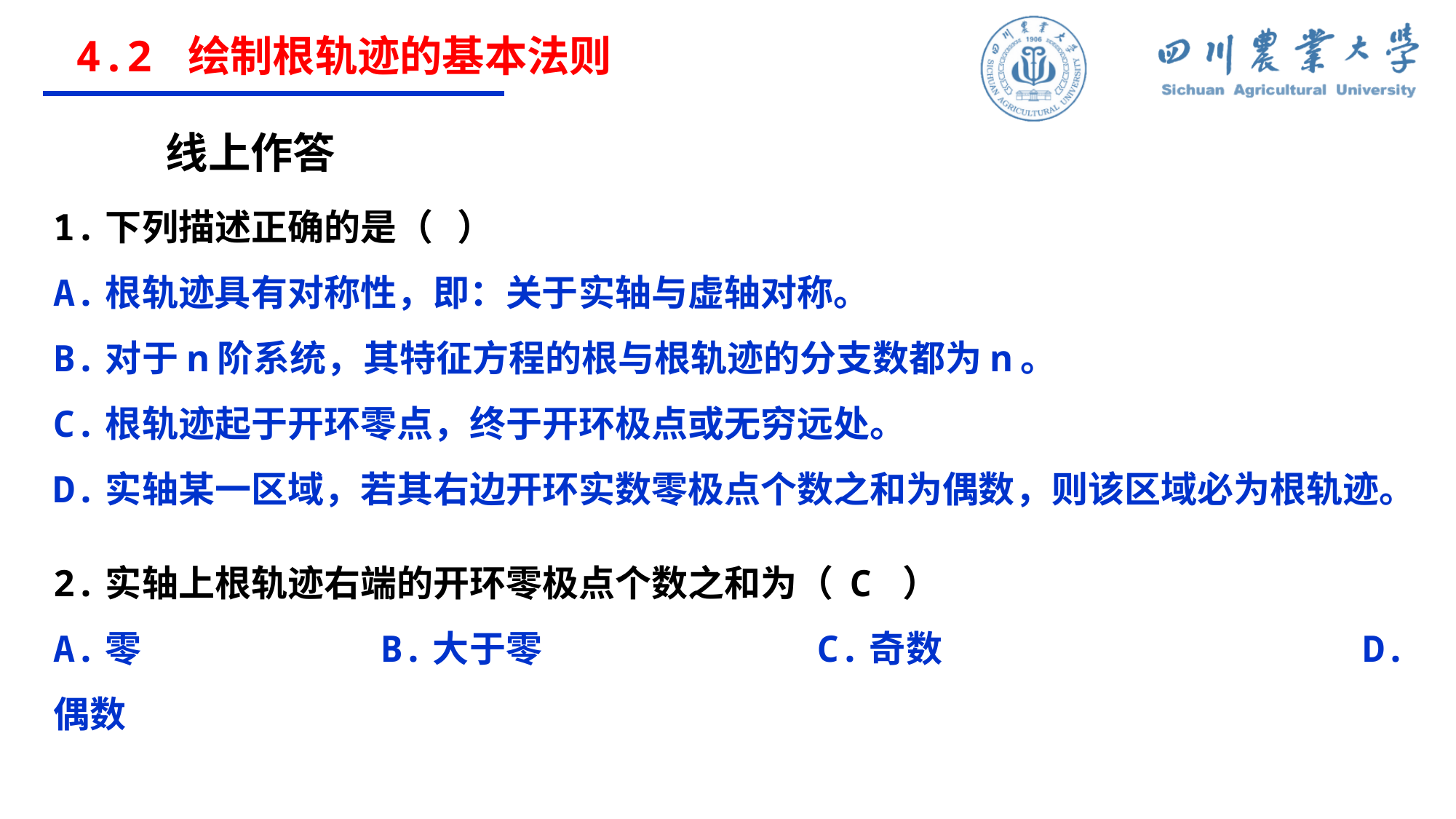

4.2 绘制根轨迹的基本法则
线上作答
1.下列描述正确的是（   ）
A.根轨迹具有对称性，即：关于实轴与虚轴对称。
B.对于n阶系统，其特征方程的根与根轨迹的分支数都为n。
C.根轨迹起于开环零点，终于开环极点或无穷远处。
D.实轴某一区域，若其右边开环实数零极点个数之和为偶数，则该区域必为根轨迹。
2.实轴上根轨迹右端的开环零极点个数之和为（ C ）
A.零			B.大于零			C.奇数				D.偶数